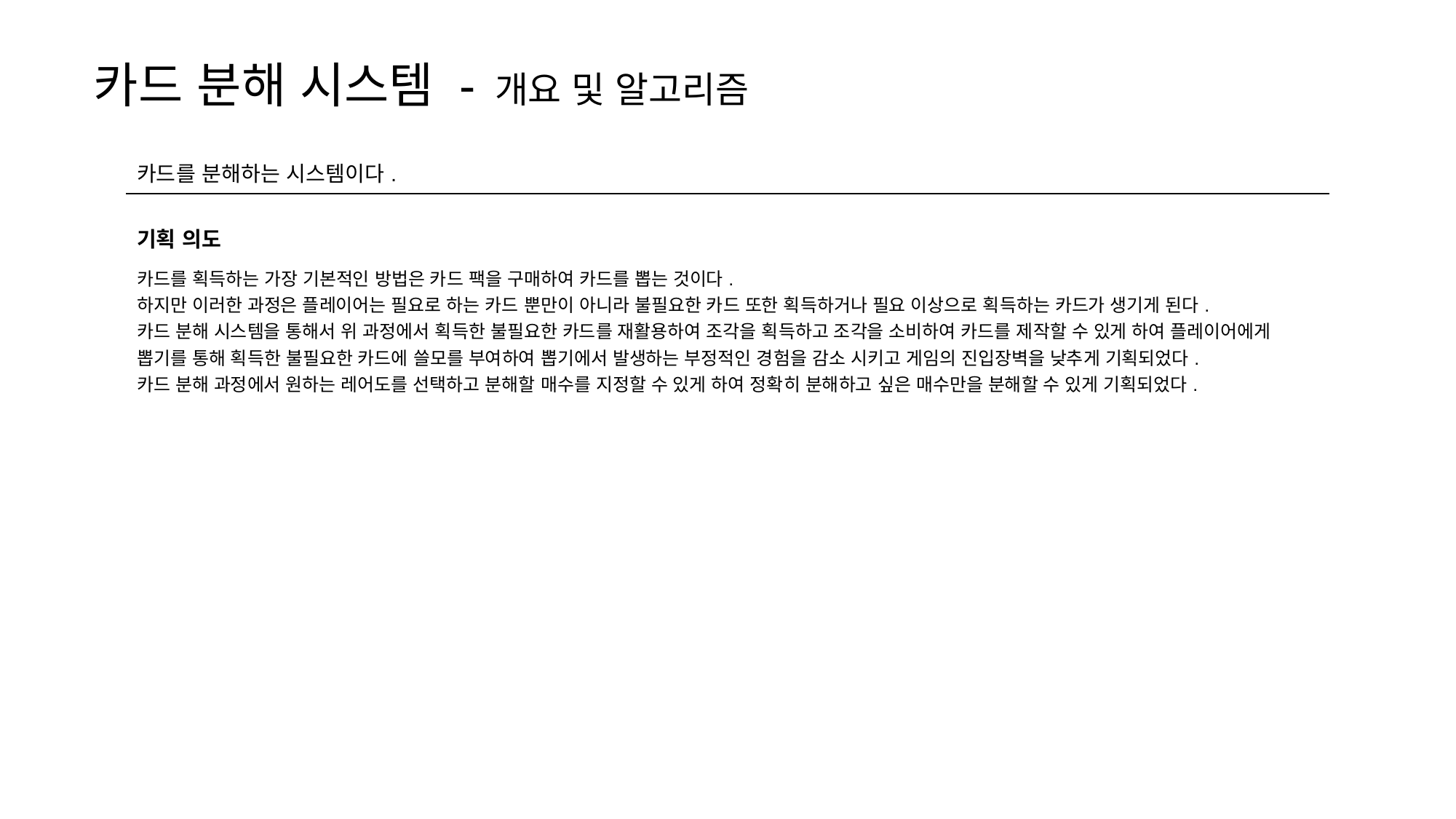

카드 분해 시스템 - 개요 및 알고리즘
| 카드를 분해하는 시스템이다. |
| --- |
| 기획 의도 |
| 카드를 획득하는 가장 기본적인 방법은 카드 팩을 구매하여 카드를 뽑는 것이다. 하지만 이러한 과정은 플레이어는 필요로 하는 카드 뿐만이 아니라 불필요한 카드 또한 획득하거나 필요 이상으로 획득하는 카드가 생기게 된다. 카드 분해 시스템을 통해서 위 과정에서 획득한 불필요한 카드를 재활용하여 조각을 획득하고 조각을 소비하여 카드를 제작할 수 있게 하여 플레이어에게 뽑기를 통해 획득한 불필요한 카드에 쓸모를 부여하여 뽑기에서 발생하는 부정적인 경험을 감소 시키고 게임의 진입장벽을 낮추게 기획되었다. 카드 분해 과정에서 원하는 레어도를 선택하고 분해할 매수를 지정할 수 있게 하여 정확히 분해하고 싶은 매수만을 분해할 수 있게 기획되었다. |